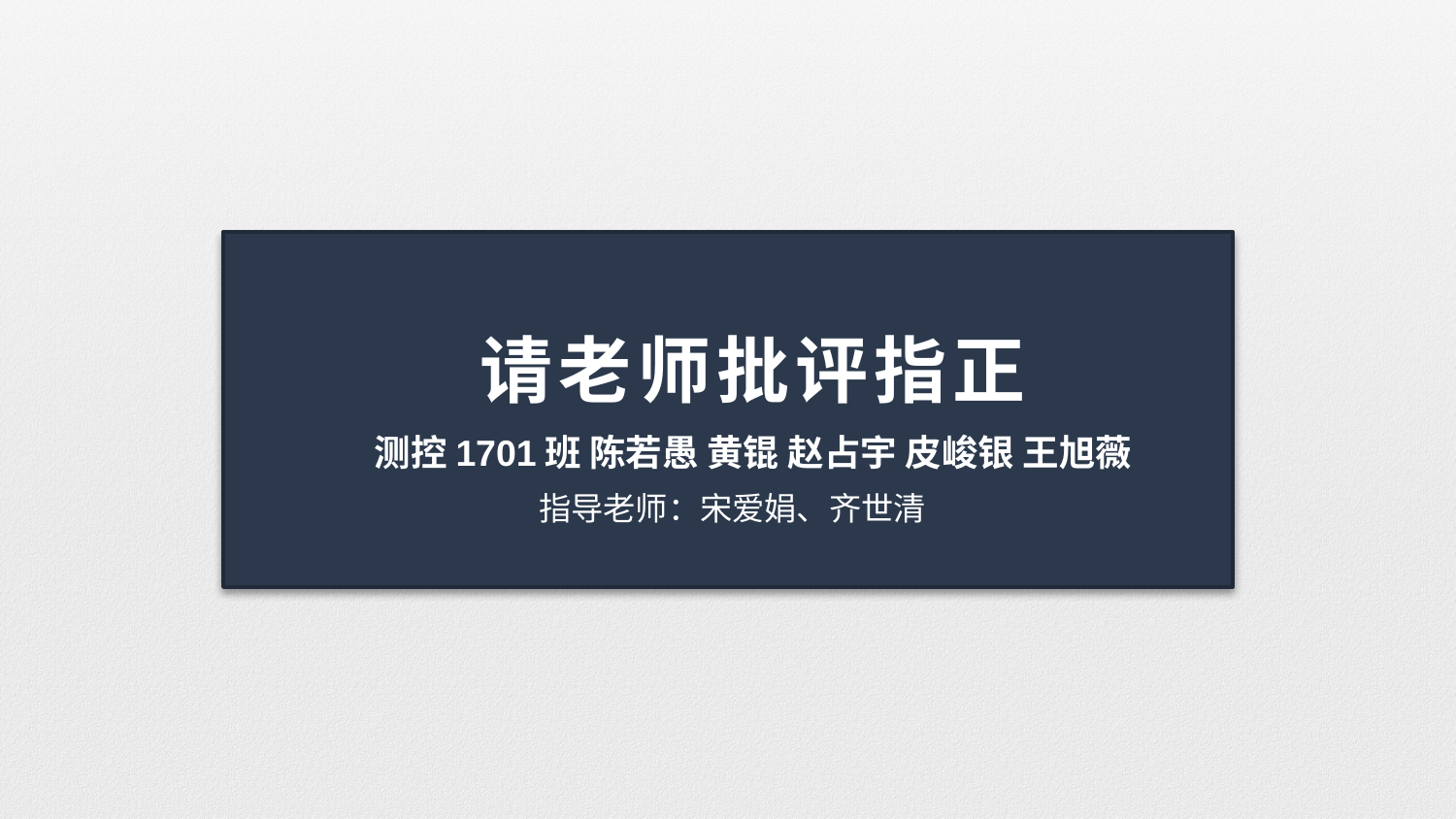

请老师批评指正
测控1701班 陈若愚 黄锟 赵占宇 皮峻银 王旭薇
指导老师：宋爱娟、齐世清